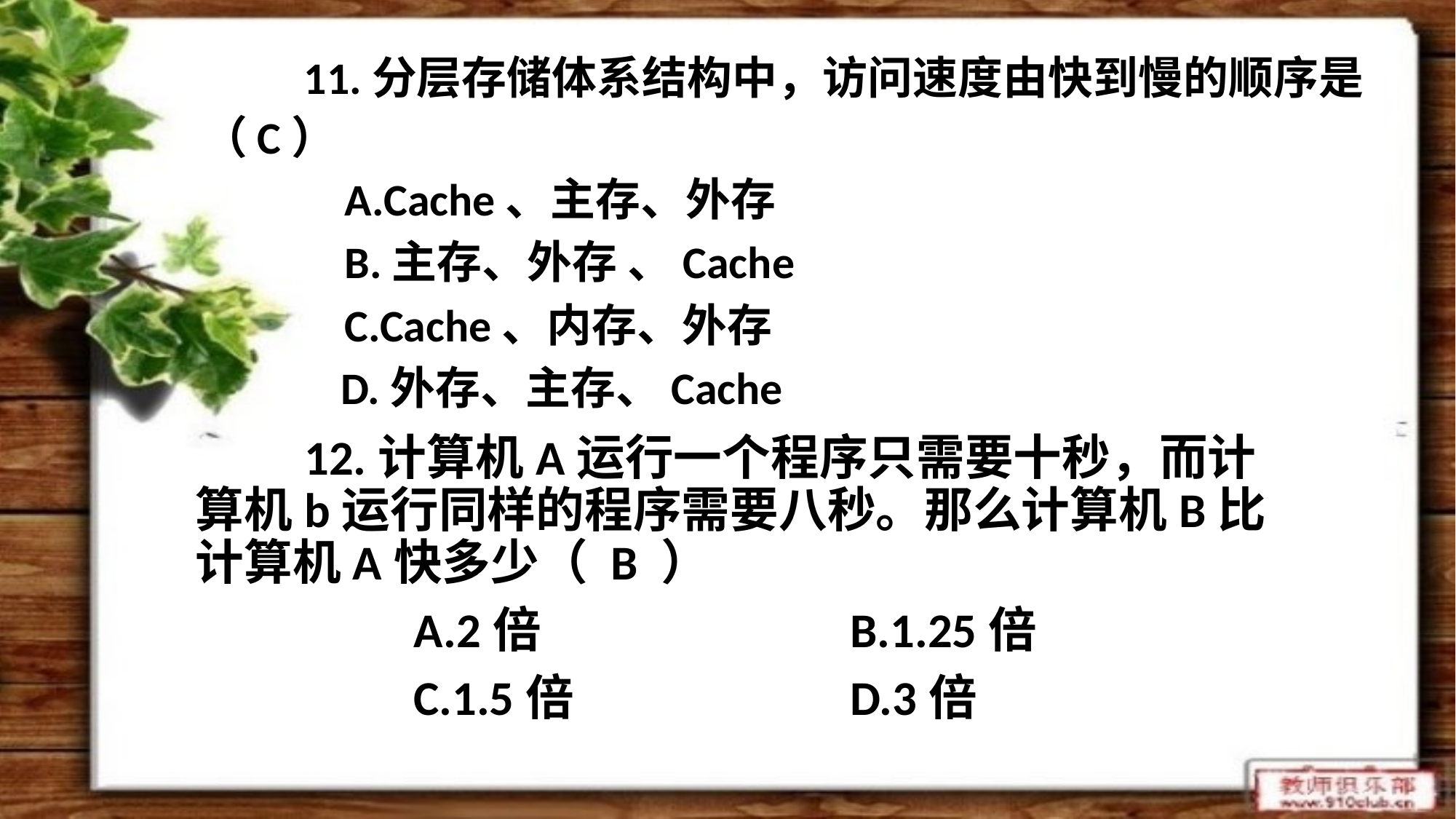

11.分层存储体系结构中，访问速度由快到慢的顺序是（C）
	    A.Cache、主存、外存
	    B.主存、外存 、Cache
	    C.Cache、内存、外存
	    D.外存、主存、Cache
	12.计算机A运行一个程序只需要十秒，而计算机b运行同样的程序需要八秒。那么计算机B比计算机A快多少（ B ）
		A.2倍			B.1.25倍
		C.1.5倍			D.3倍